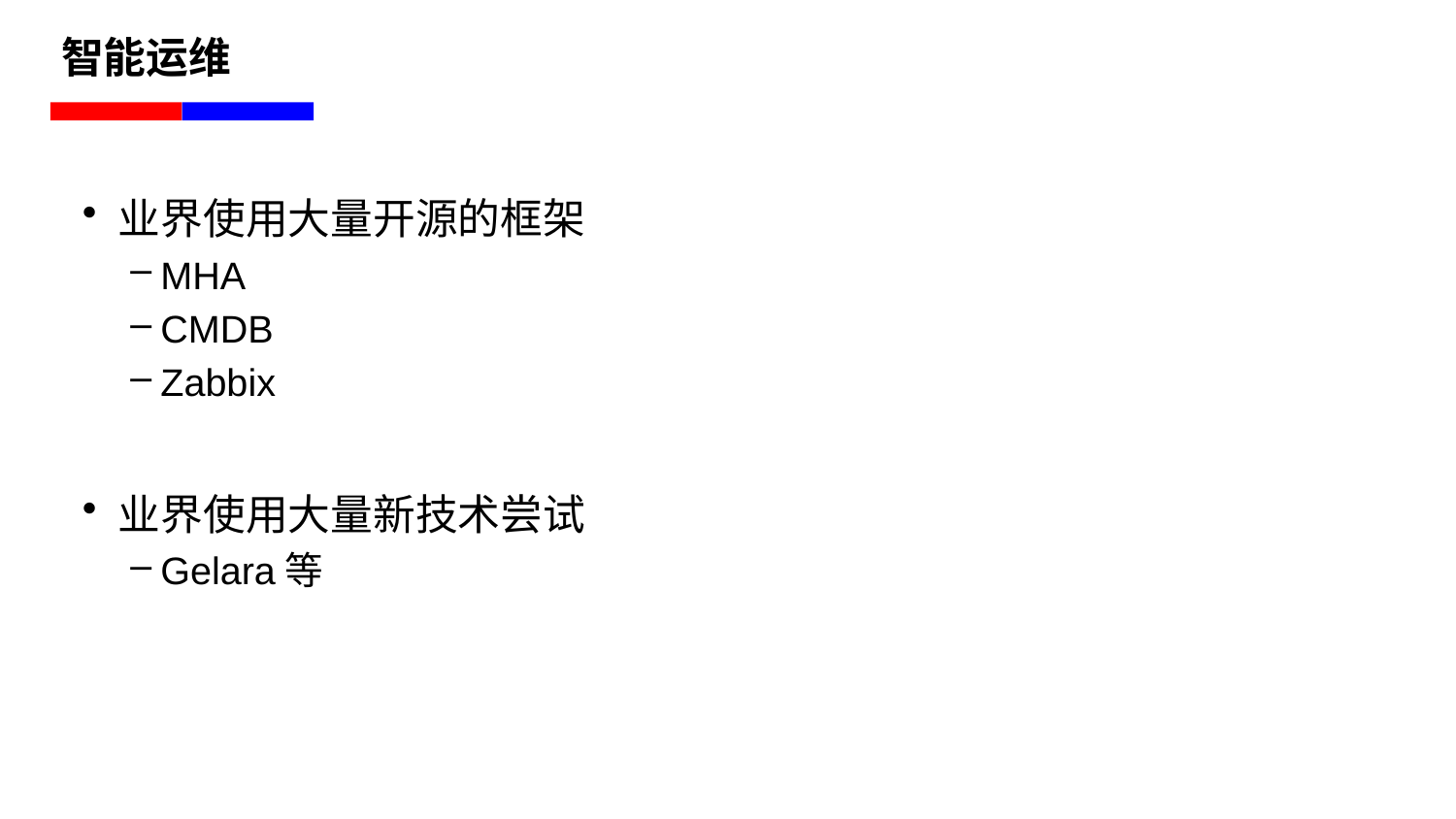

# 智能运维
业界使用大量开源的框架
MHA
CMDB
Zabbix

业界使用大量新技术尝试
Gelara等